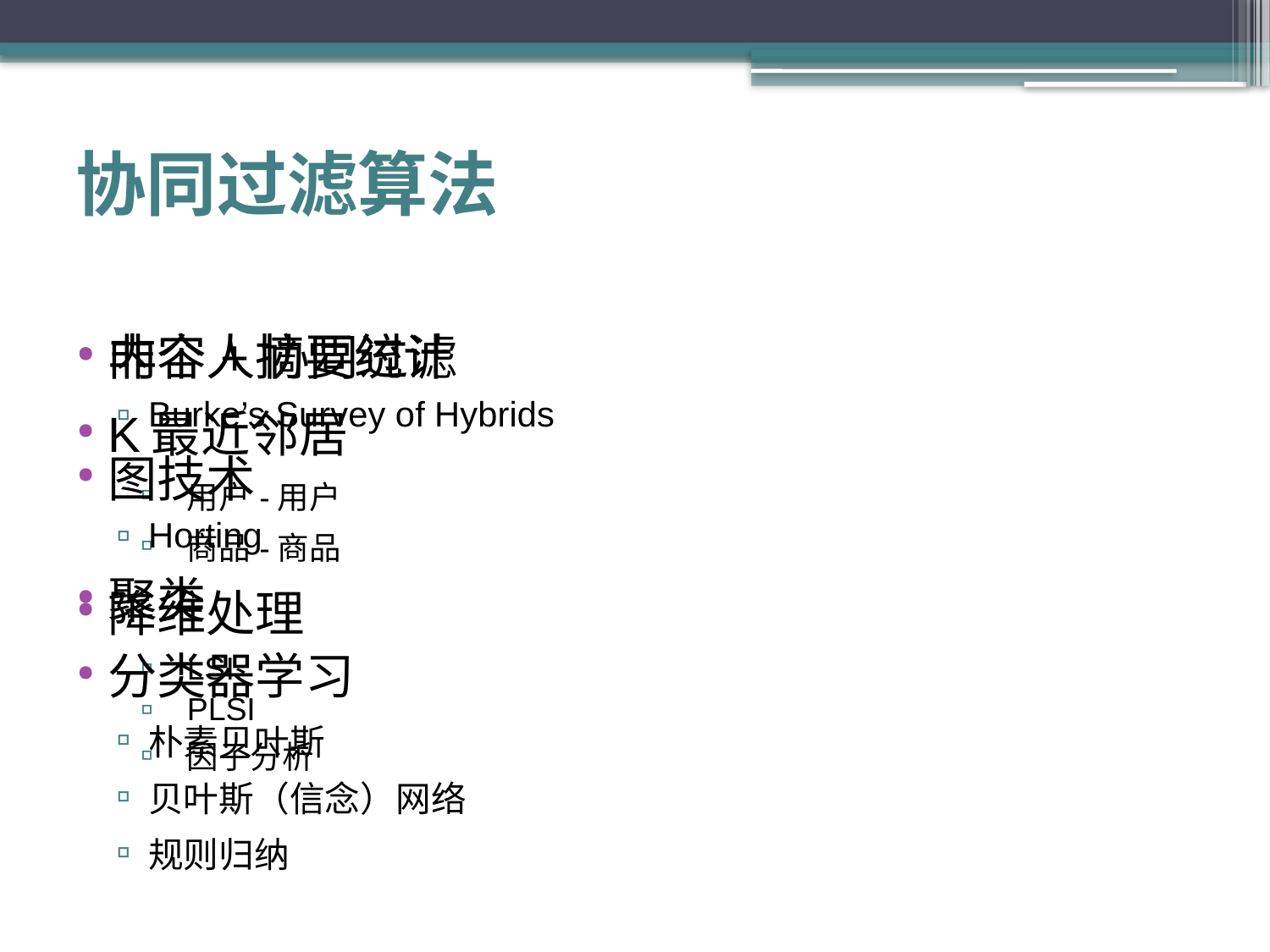

# 协同过滤算法

非个人摘要统计
K最近邻居
用户-用户
商品-商品
降维处理
LSI
PLSI
因子分析
内容+协同过滤
Burke’s Survey of Hybrids
图技术
Horting
聚类
分类器学习
朴素贝叶斯
贝叶斯（信念）网络
规则归纳